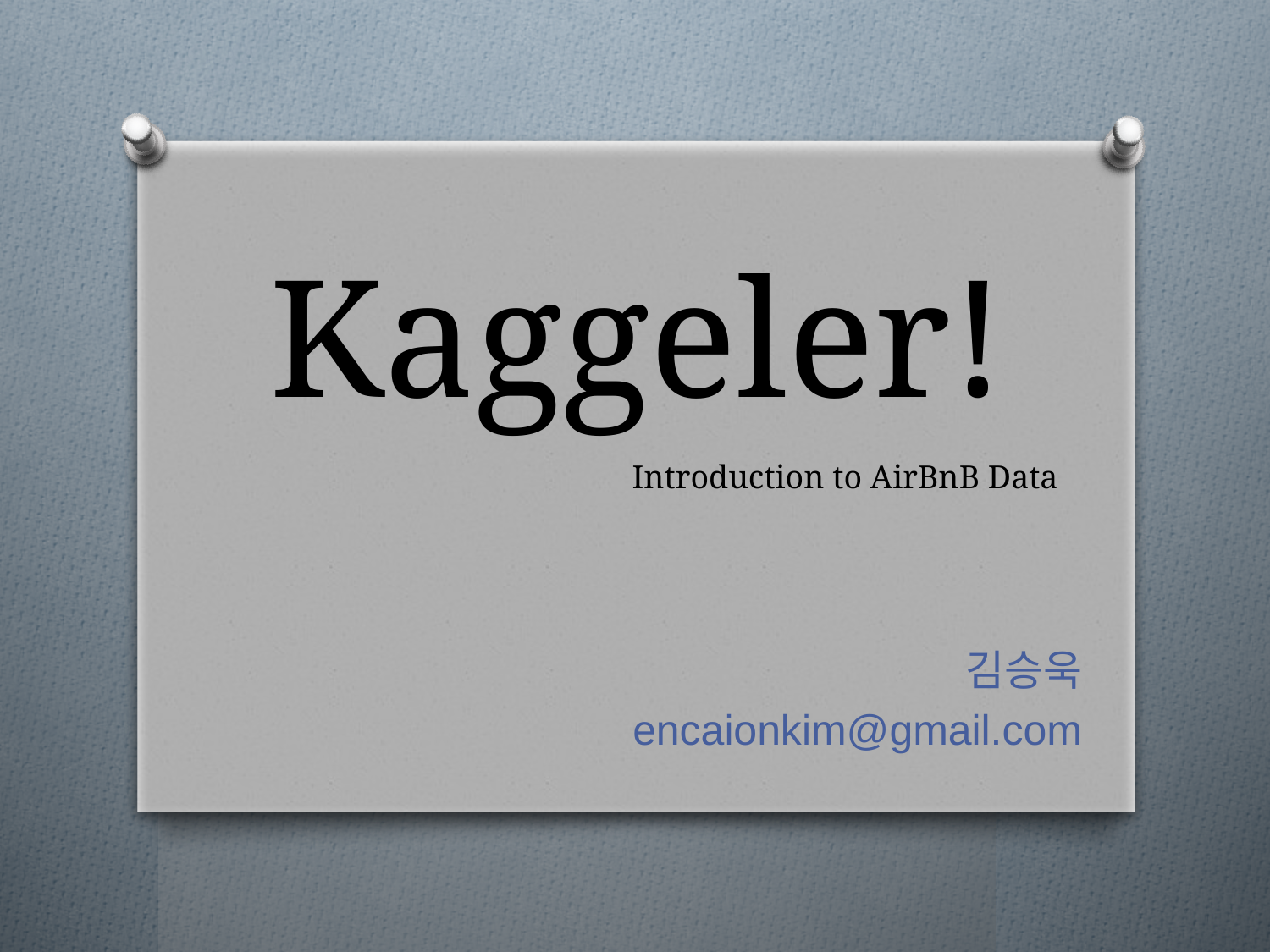

# Kaggeler!
Introduction to AirBnB Data

김승욱
encaionkim@gmail.com